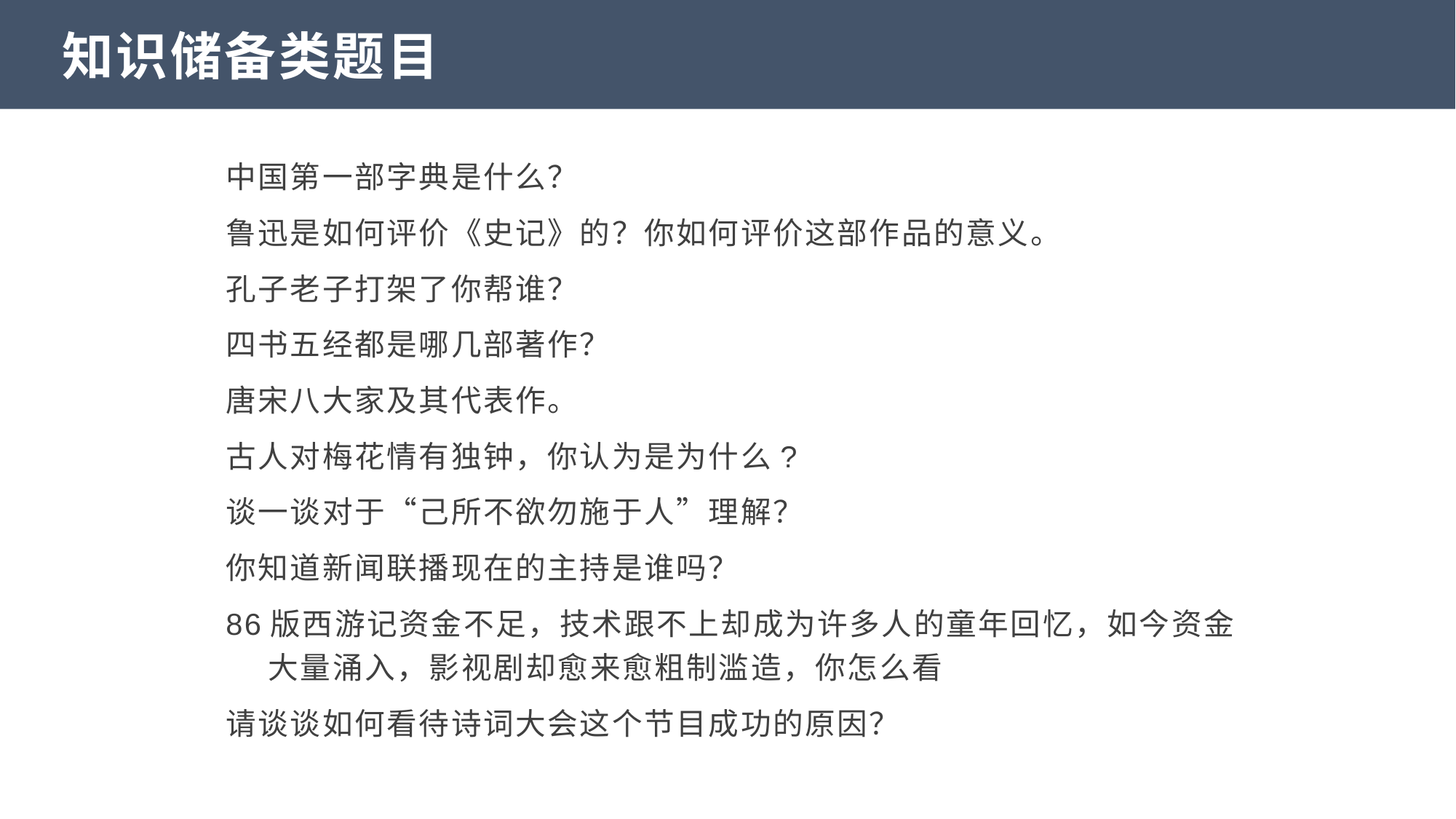

知识储备类题目
中国第一部字典是什么？
鲁迅是如何评价《史记》的？你如何评价这部作品的意义。
孔子老子打架了你帮谁？
四书五经都是哪几部著作？
唐宋八大家及其代表作。
古人对梅花情有独钟，你认为是为什么?
谈一谈对于“己所不欲勿施于人”理解？
你知道新闻联播现在的主持是谁吗？
86版西游记资金不足，技术跟不上却成为许多人的童年回忆，如今资金大量涌入，影视剧却愈来愈粗制滥造，你怎么看
请谈谈如何看待诗词大会这个节目成功的原因？